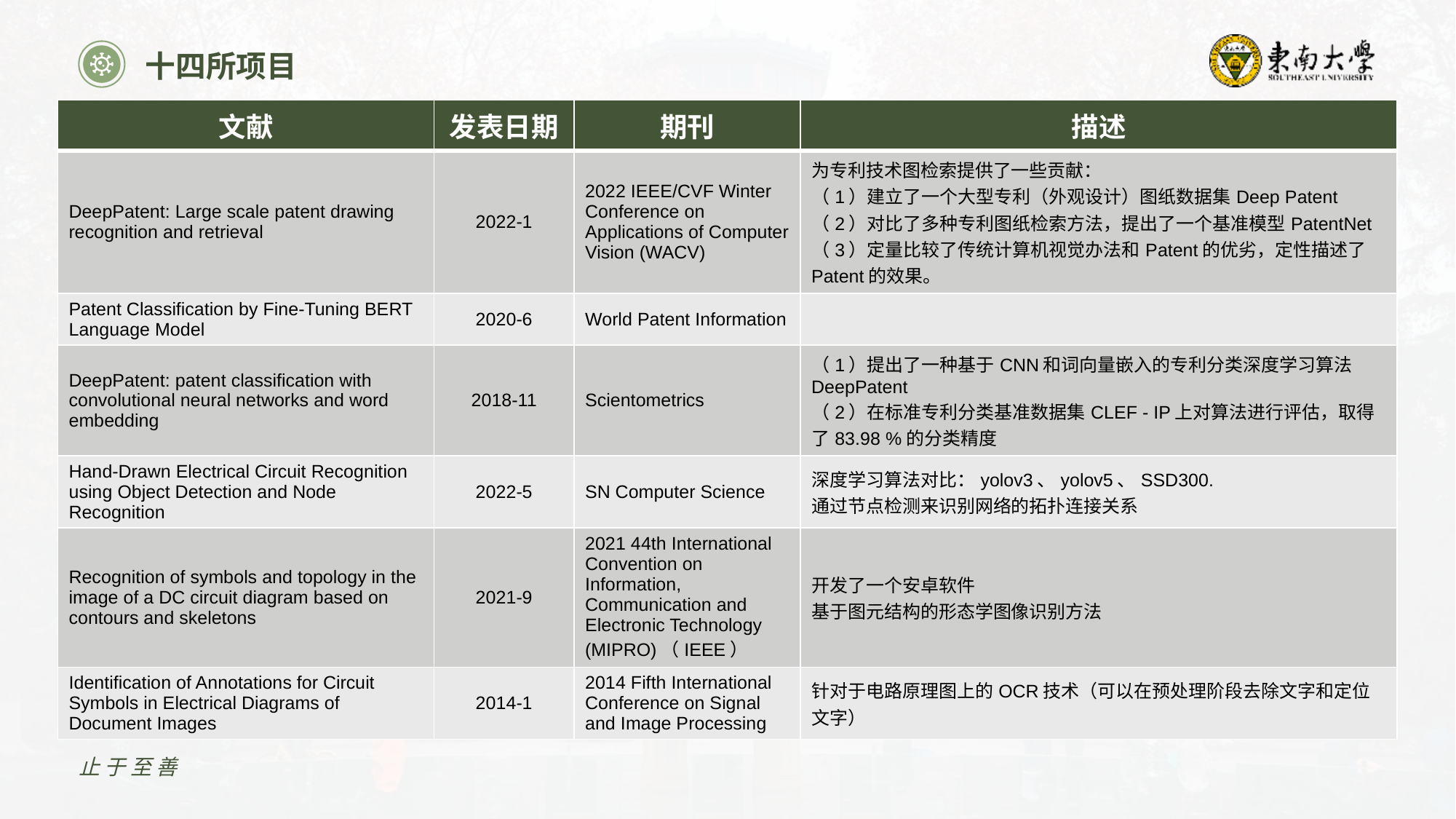

十四所项目
| 文献 | 发表日期 | 期刊 | 描述 |
| --- | --- | --- | --- |
| DeepPatent: Large scale patent drawing recognition and retrieval | 2022-1 | 2022 IEEE/CVF Winter Conference on Applications of Computer Vision (WACV) | 为专利技术图检索提供了一些贡献： （1）建立了一个大型专利（外观设计）图纸数据集Deep Patent （2）对比了多种专利图纸检索方法，提出了一个基准模型PatentNet （3）定量比较了传统计算机视觉办法和Patent的优劣，定性描述了Patent的效果。 |
| Patent Classification by Fine-Tuning BERT Language Model | 2020-6 | World Patent Information |  |
| DeepPatent: patent classification with convolutional neural networks and word embedding | 2018-11 | Scientometrics | （1）提出了一种基于CNN和词向量嵌入的专利分类深度学习算法DeepPatent （2）在标准专利分类基准数据集CLEF - IP上对算法进行评估，取得了83.98 %的分类精度 |
| Hand-Drawn Electrical Circuit Recognition using Object Detection and Node Recognition | 2022-5 | SN Computer Science | 深度学习算法对比：yolov3、yolov5、SSD300. 通过节点检测来识别网络的拓扑连接关系 |
| Recognition of symbols and topology in the image of a DC circuit diagram based on contours and skeletons | 2021-9 | 2021 44th International Convention on Information, Communication and Electronic Technology (MIPRO)（IEEE） | 开发了一个安卓软件 基于图元结构的形态学图像识别方法 |
| Identification of Annotations for Circuit Symbols in Electrical Diagrams of Document Images | 2014-1 | 2014 Fifth International Conference on Signal and Image Processing | 针对于电路原理图上的OCR技术（可以在预处理阶段去除文字和定位文字） |
止于至善